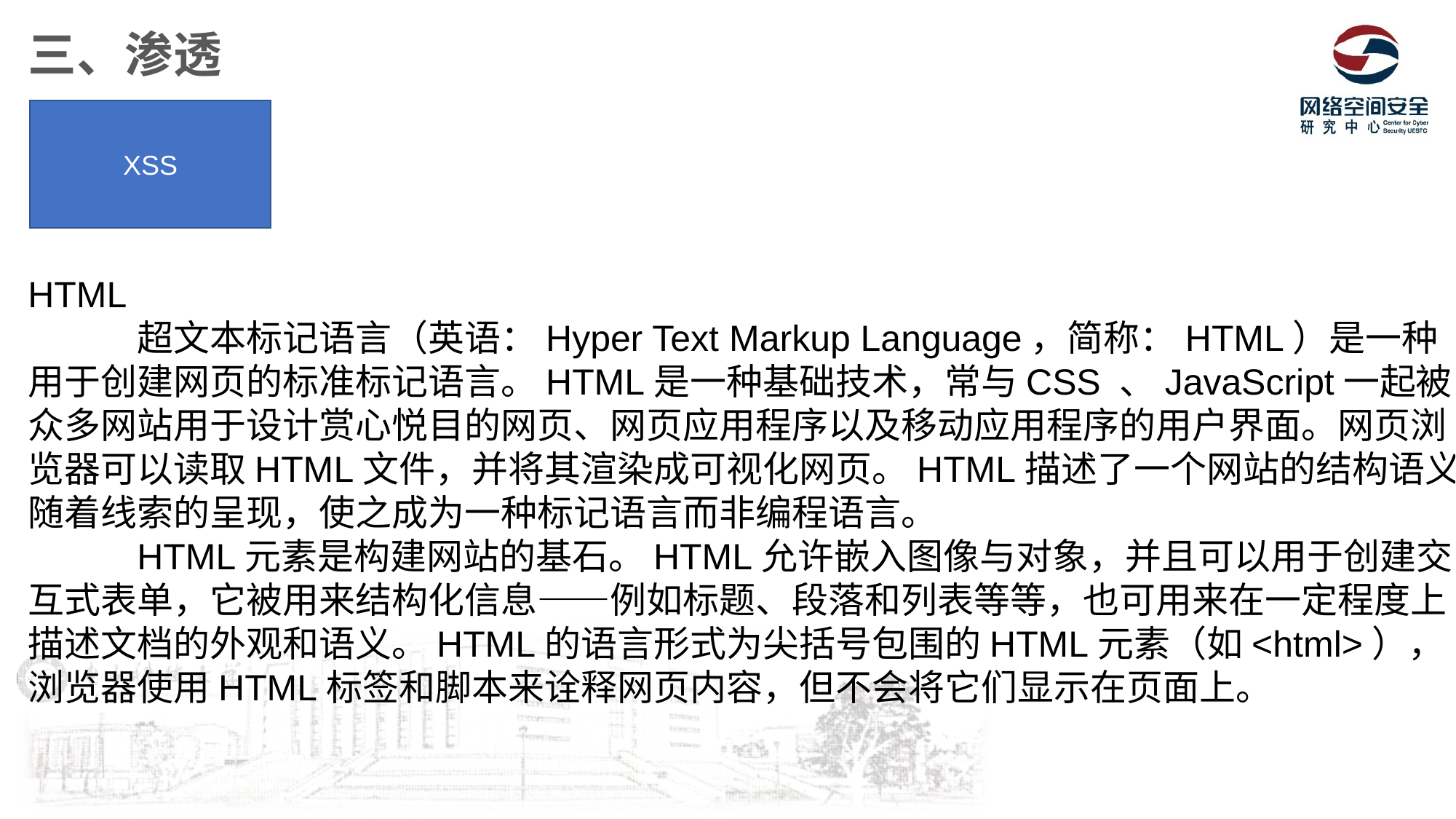

三、渗透
XSS
HTML
	超文本标记语言（英语：Hyper Text Markup Language，简称：HTML）是一种用于创建网页的标准标记语言。HTML是一种基础技术，常与CSS 、JavaScript一起被众多网站用于设计赏心悦目的网页、网页应用程序以及移动应用程序的用户界面。网页浏览器可以读取HTML文件，并将其渲染成可视化网页。HTML描述了一个网站的结构语义随着线索的呈现，使之成为一种标记语言而非编程语言。
	HTML元素是构建网站的基石。HTML允许嵌入图像与对象，并且可以用于创建交互式表单，它被用来结构化信息——例如标题、段落和列表等等，也可用来在一定程度上描述文档的外观和语义。HTML的语言形式为尖括号包围的HTML元素（如<html>），浏览器使用HTML标签和脚本来诠释网页内容，但不会将它们显示在页面上。